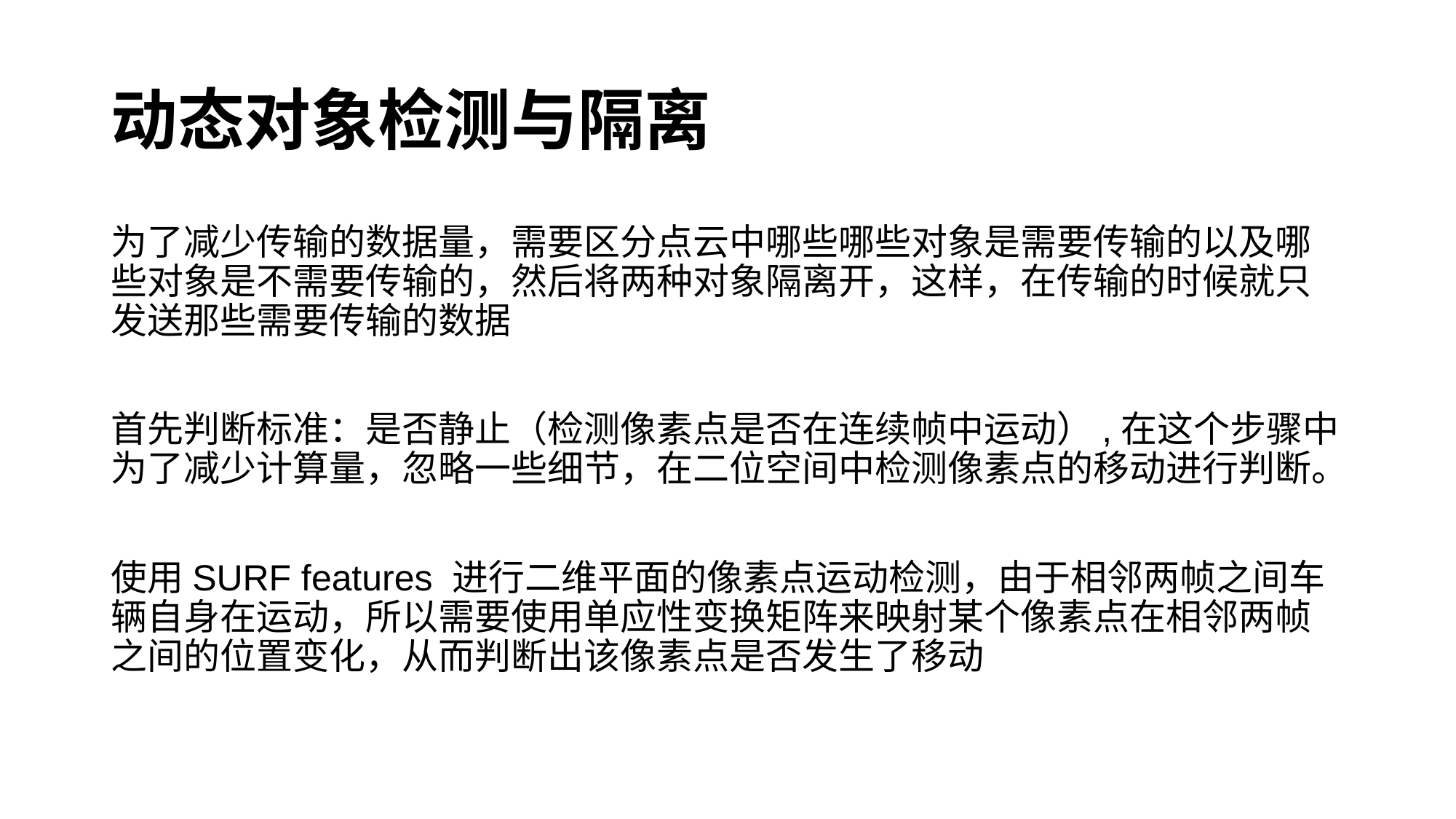

# 动态对象检测与隔离
为了减少传输的数据量，需要区分点云中哪些哪些对象是需要传输的以及哪些对象是不需要传输的，然后将两种对象隔离开，这样，在传输的时候就只发送那些需要传输的数据

首先判断标准：是否静止（检测像素点是否在连续帧中运动）,在这个步骤中为了减少计算量，忽略一些细节，在二位空间中检测像素点的移动进行判断。

使用SURF features 进行二维平面的像素点运动检测，由于相邻两帧之间车辆自身在运动，所以需要使用单应性变换矩阵来映射某个像素点在相邻两帧之间的位置变化，从而判断出该像素点是否发生了移动